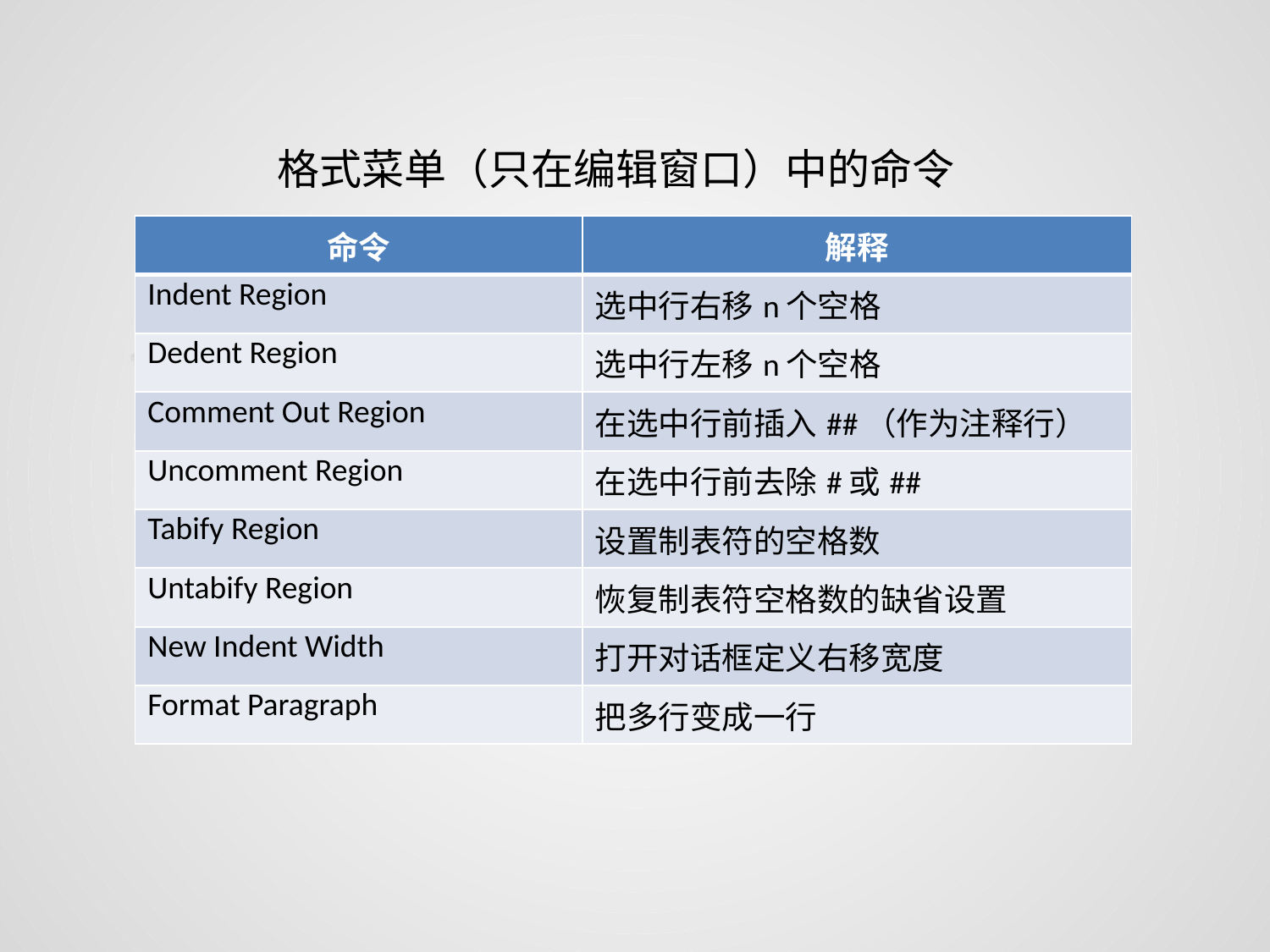

格式菜单（只在编辑窗口）中的命令
| 命令 | 解释 |
| --- | --- |
| Indent Region | 选中行右移n个空格 |
| Dedent Region | 选中行左移n个空格 |
| Comment Out Region | 在选中行前插入##（作为注释行） |
| Uncomment Region | 在选中行前去除#或## |
| Tabify Region | 设置制表符的空格数 |
| Untabify Region | 恢复制表符空格数的缺省设置 |
| New Indent Width | 打开对话框定义右移宽度 |
| Format Paragraph | 把多行变成一行 |